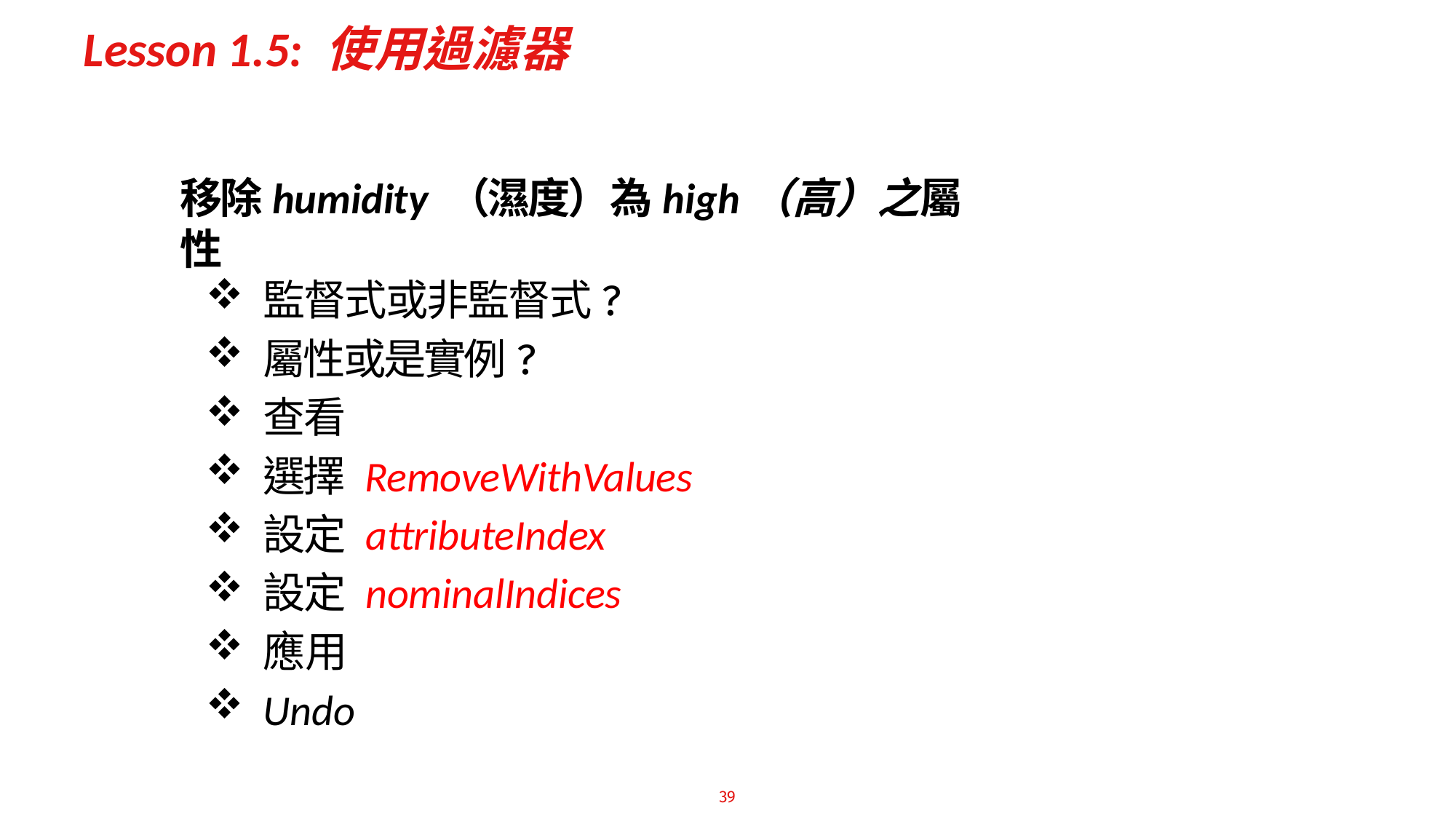

# Lesson 1.5: 使用過濾器
移除humidity （濕度）為high（高）之屬性
監督式或非監督式?
屬性或是實例?
查看
選擇 RemoveWithValues
設定 attributeIndex
設定 nominalIndices
應用
Undo
39